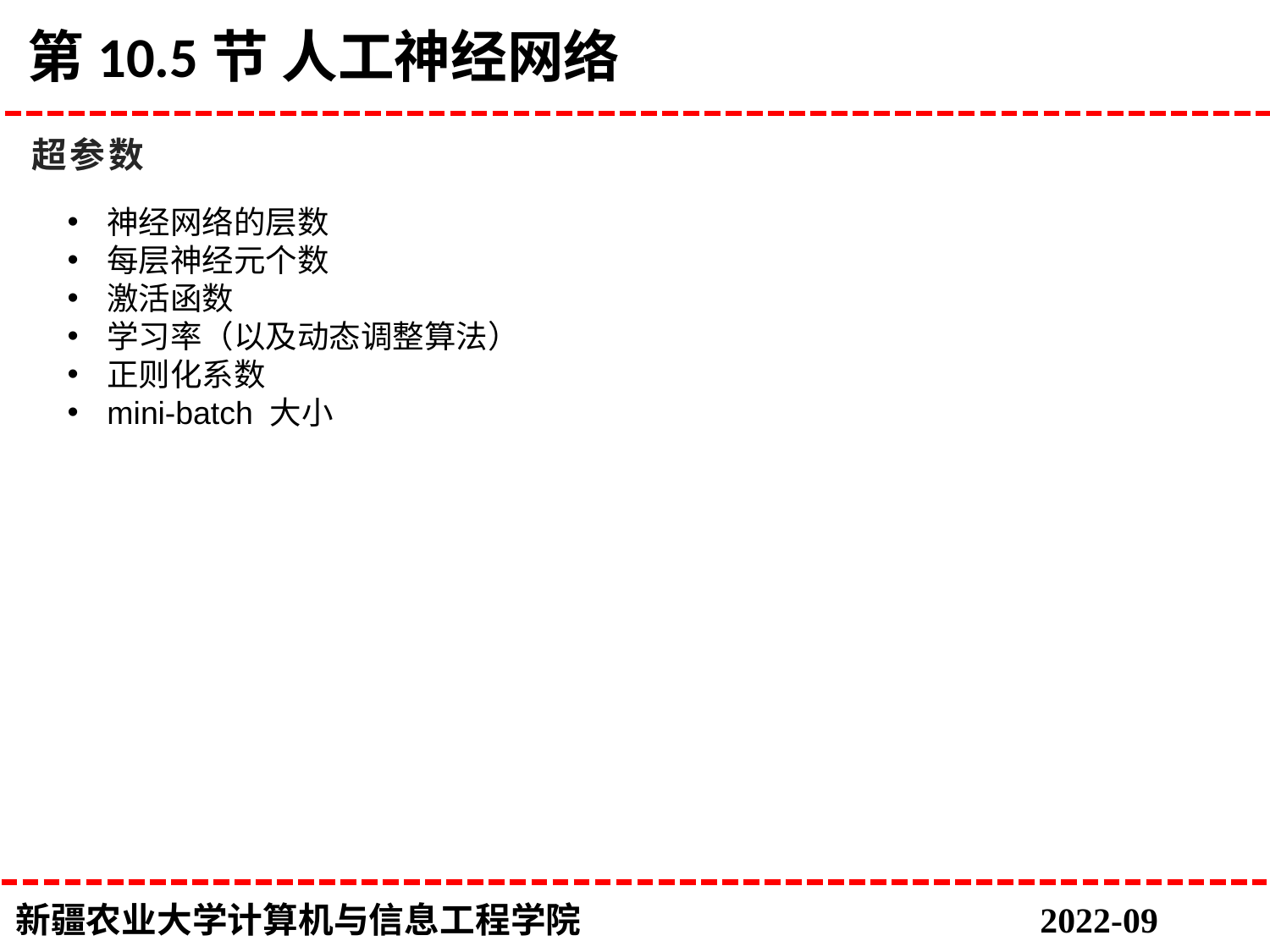

# 第10.5节 人工神经网络
超参数
神经网络的层数
每层神经元个数
激活函数
学习率（以及动态调整算法）
正则化系数
mini-batch 大小